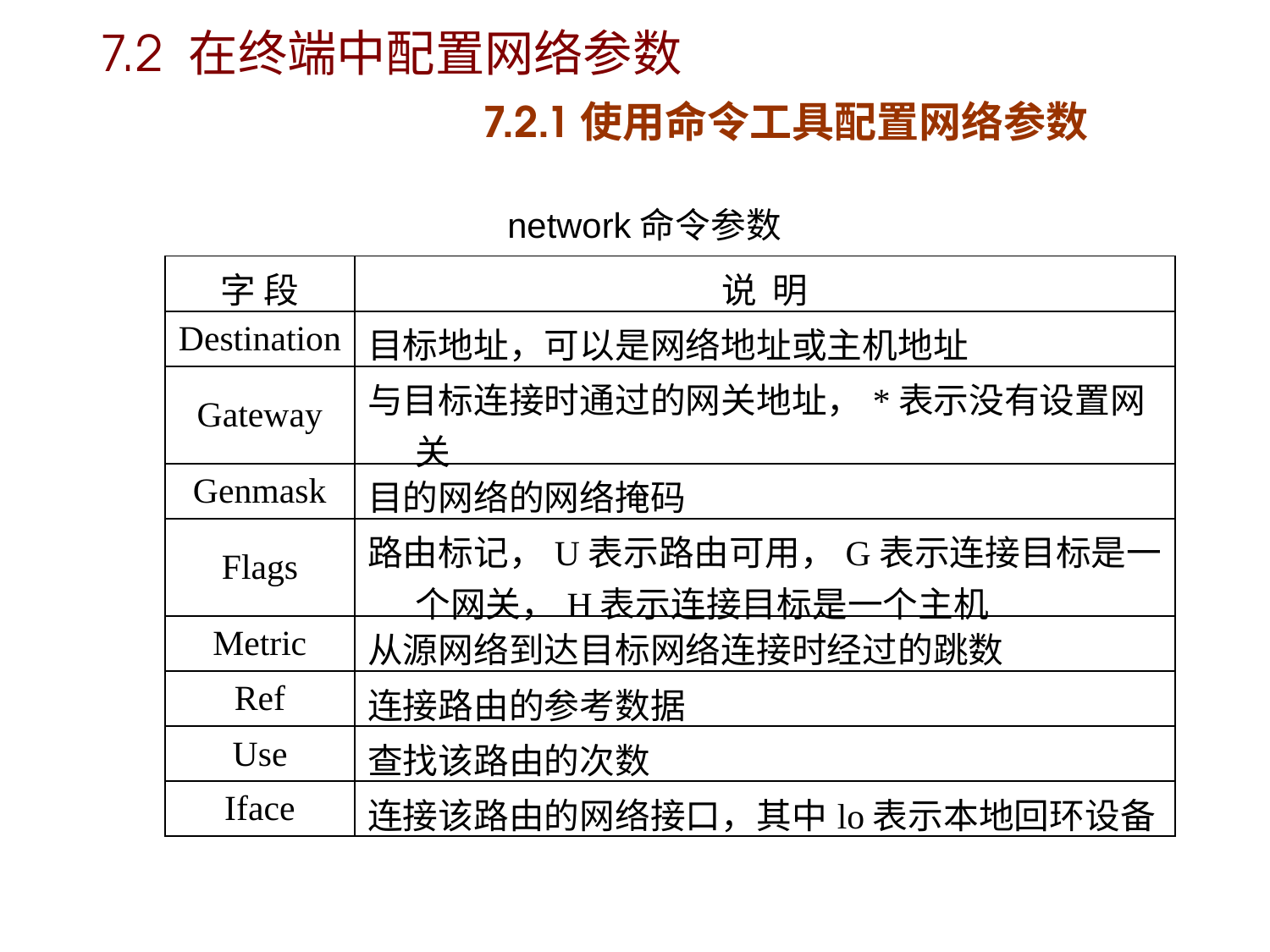

# 7.2 在终端中配置网络参数 7.2.1使用命令工具配置网络参数
network命令参数
| 字 段 | 说 明 |
| --- | --- |
| Destination | 目标地址，可以是网络地址或主机地址 |
| Gateway | 与目标连接时通过的网关地址，\*表示没有设置网关 |
| Genmask | 目的网络的网络掩码 |
| Flags | 路由标记，U表示路由可用，G表示连接目标是一个网关，H表示连接目标是一个主机 |
| Metric | 从源网络到达目标网络连接时经过的跳数 |
| Ref | 连接路由的参考数据 |
| Use | 查找该路由的次数 |
| Iface | 连接该路由的网络接口，其中lo表示本地回环设备 |